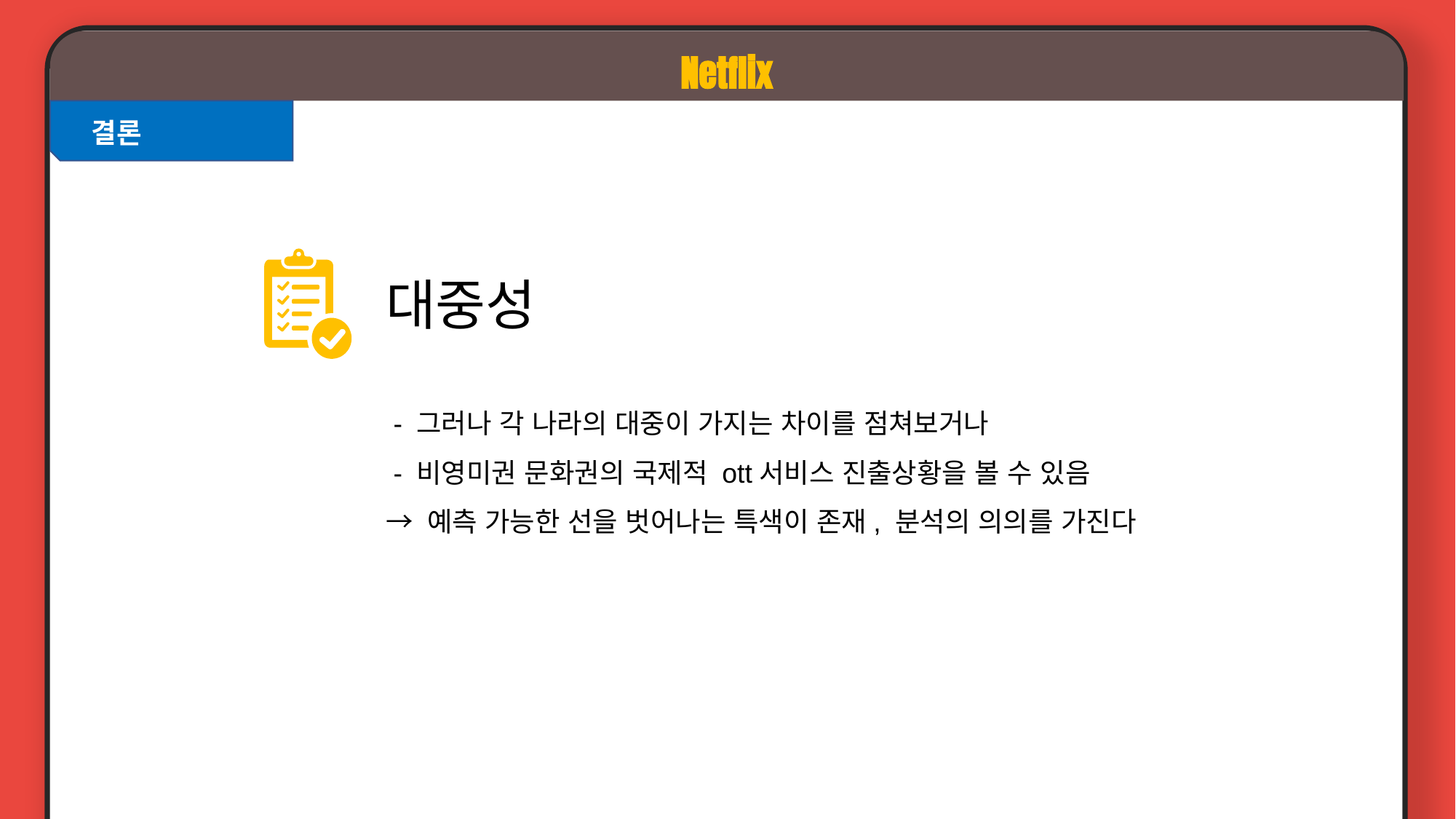

Netflix

결론

대중성
 - 그러나 각 나라의 대중이 가지는 차이를 점쳐보거나
 - 비영미권 문화권의 국제적 ott서비스 진출상황을 볼 수 있음
→ 예측 가능한 선을 벗어나는 특색이 존재, 분석의 의의를 가진다